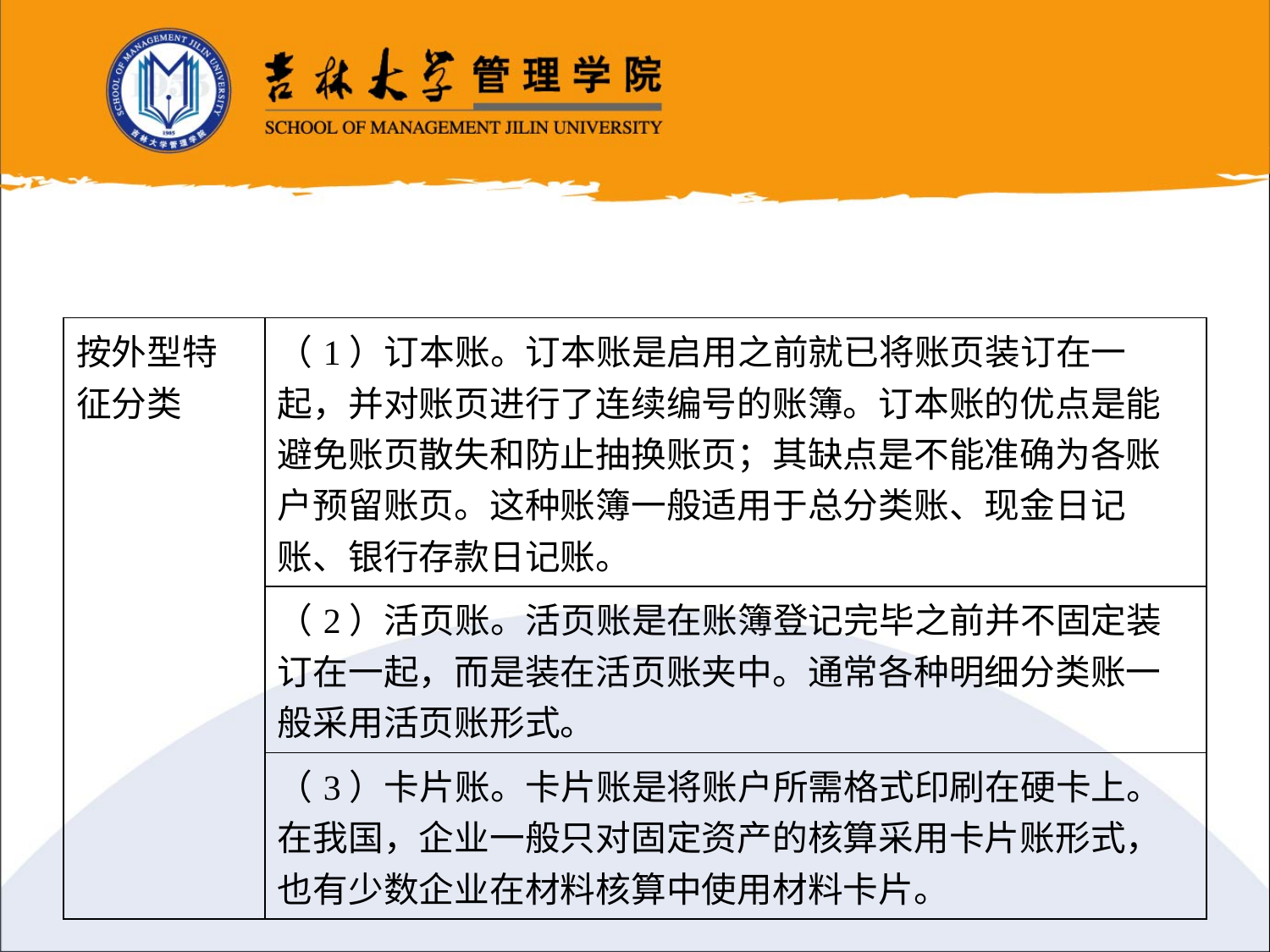

| 按外型特征分类 | （1）订本账。订本账是启用之前就已将账页装订在一起，并对账页进行了连续编号的账簿。订本账的优点是能避免账页散失和防止抽换账页；其缺点是不能准确为各账户预留账页。这种账簿一般适用于总分类账、现金日记账、银行存款日记账。 |
| --- | --- |
|  | （2）活页账。活页账是在账簿登记完毕之前并不固定装订在一起，而是装在活页账夹中。通常各种明细分类账一般采用活页账形式。 |
|  | （3）卡片账。卡片账是将账户所需格式印刷在硬卡上。在我国，企业一般只对固定资产的核算采用卡片账形式，也有少数企业在材料核算中使用材料卡片。 |
126